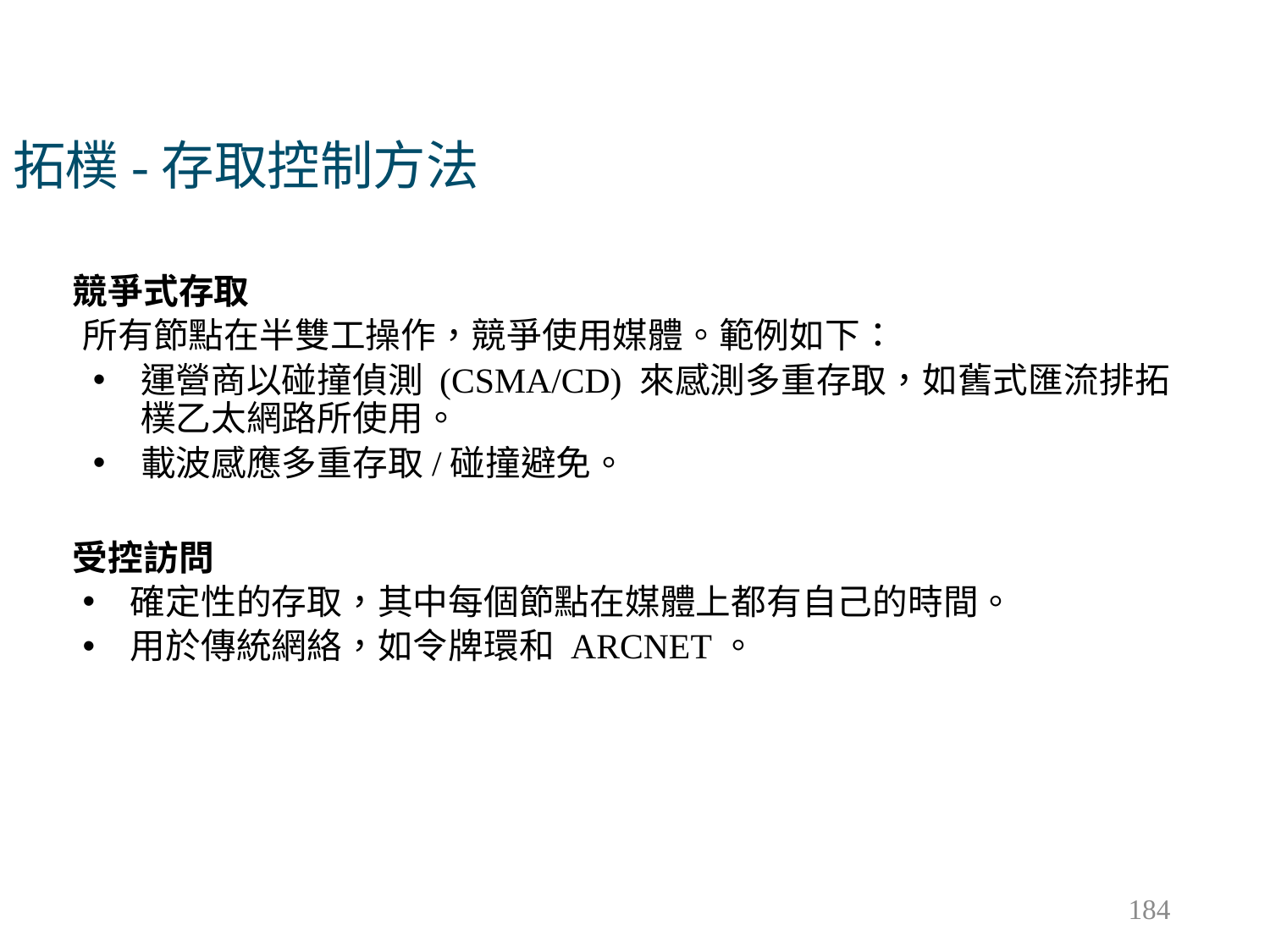

拓樸-存取控制方法
競爭式存取
所有節點在半雙工操作，競爭使用媒體。範例如下：
運營商以碰撞偵測 (CSMA/CD) 來感測多重存取，如舊式匯流排拓樸乙太網路所使用。
載波感應多重存取/碰撞避免。

受控訪問
確定性的存取，其中每個節點在媒體上都有自己的時間。
用於傳統網絡，如令牌環和 ARCNET。

184